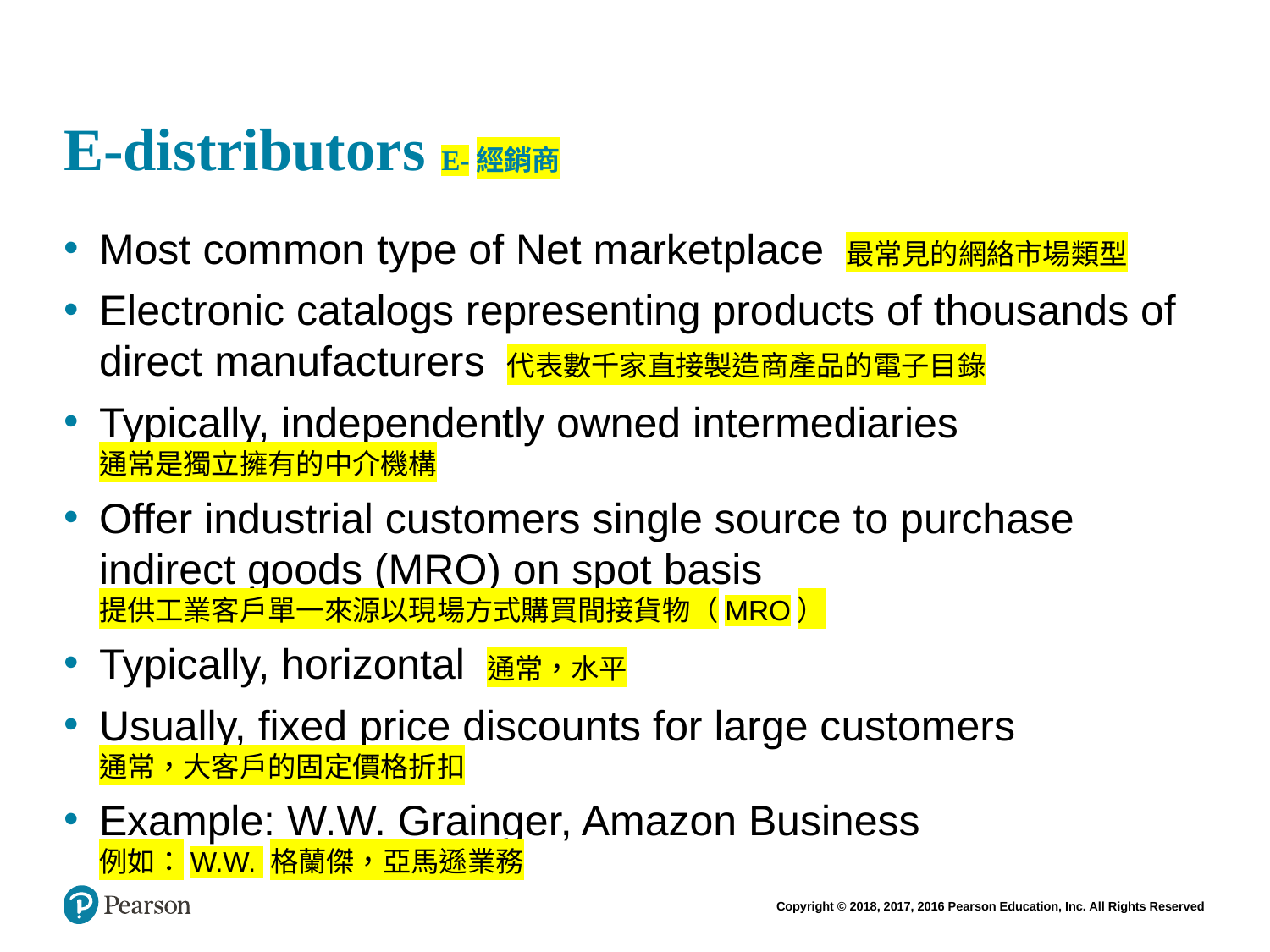

# E-distributors E-經銷商
Most common type of Net marketplace 最常見的網絡市場類型
Electronic catalogs representing products of thousands of direct manufacturers 代表數千家直接製造商產品的電子目錄
Typically, independently owned intermediaries
通常是獨立擁有的中介機構
Offer industrial customers single source to purchase indirect goods (MRO) on spot basis
提供工業客戶單一來源以現場方式購買間接貨物（MRO）
Typically, horizontal 通常，水平
Usually, fixed price discounts for large customers
通常，大客戶的固定價格折扣
Example: W.W. Grainger, Amazon Business
例如：W.W. 格蘭傑，亞馬遜業務